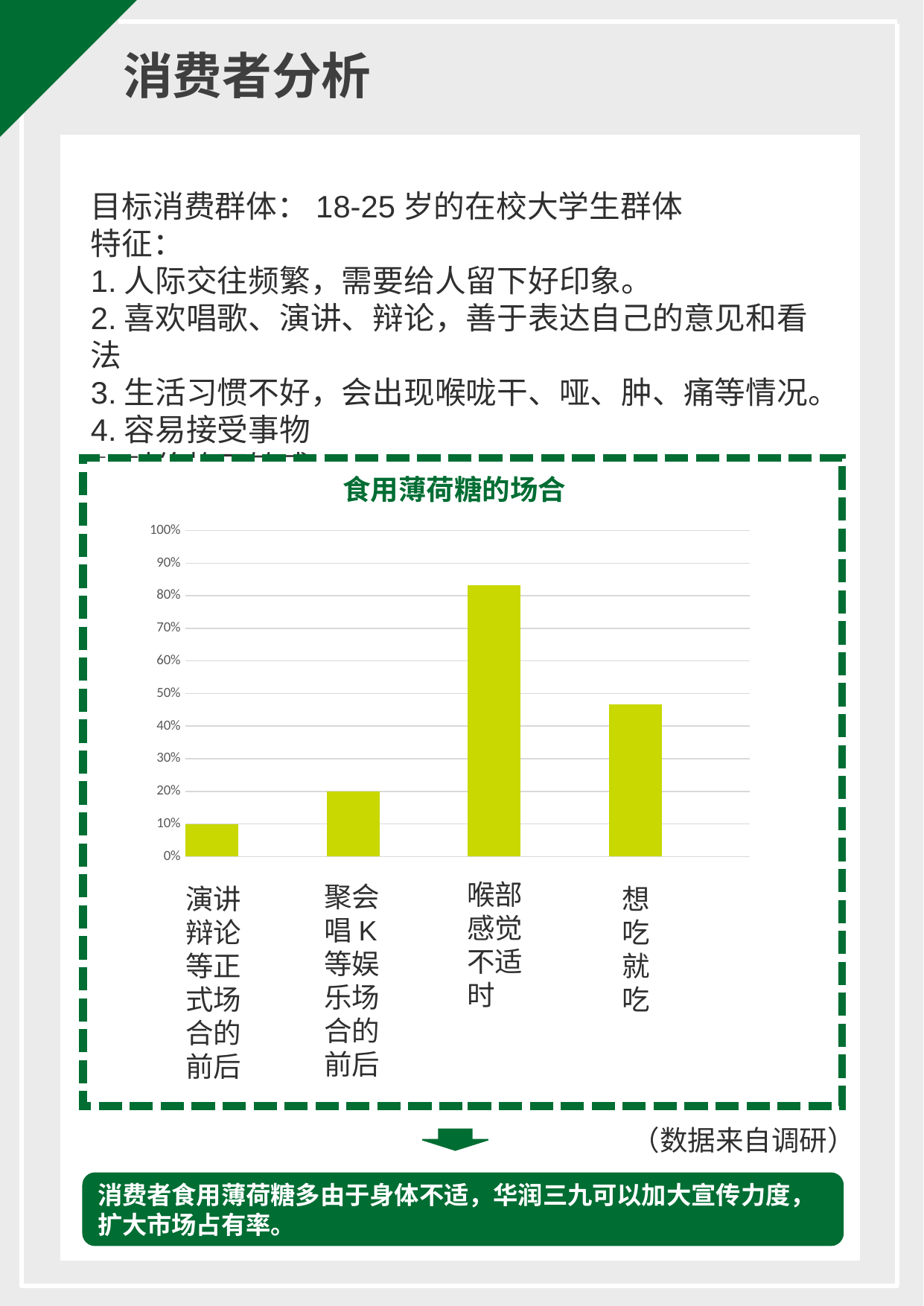

消费者分析

目标消费群体：18-25岁的在校大学生群体
特征：
1.人际交往频繁，需要给人留下好印象。
2.喜欢唱歌、演讲、辩论，善于表达自己的意见和看法
3.生活习惯不好，会出现喉咙干、哑、肿、痛等情况。
4.容易接受事物
5.对价格不敏感

食用薄荷糖的场合

### Chart

| Category | 系列 1 |  |  |
|---|---|---|---|
| 类别 1 | 0.1 | None | None |
| 类别 2 | 0.2 | None | None |
| 类别 3 | 0.8333 | None | None |
| 类别 4 | 0.4667 | None | None |
喉部感觉不适时
聚会唱K等娱乐场合的前后
演讲辩论等正式场合的前后
想吃就吃
（数据来自调研）

消费者食用薄荷糖多由于身体不适，华润三九可以加大宣传力度，扩大市场占有率。